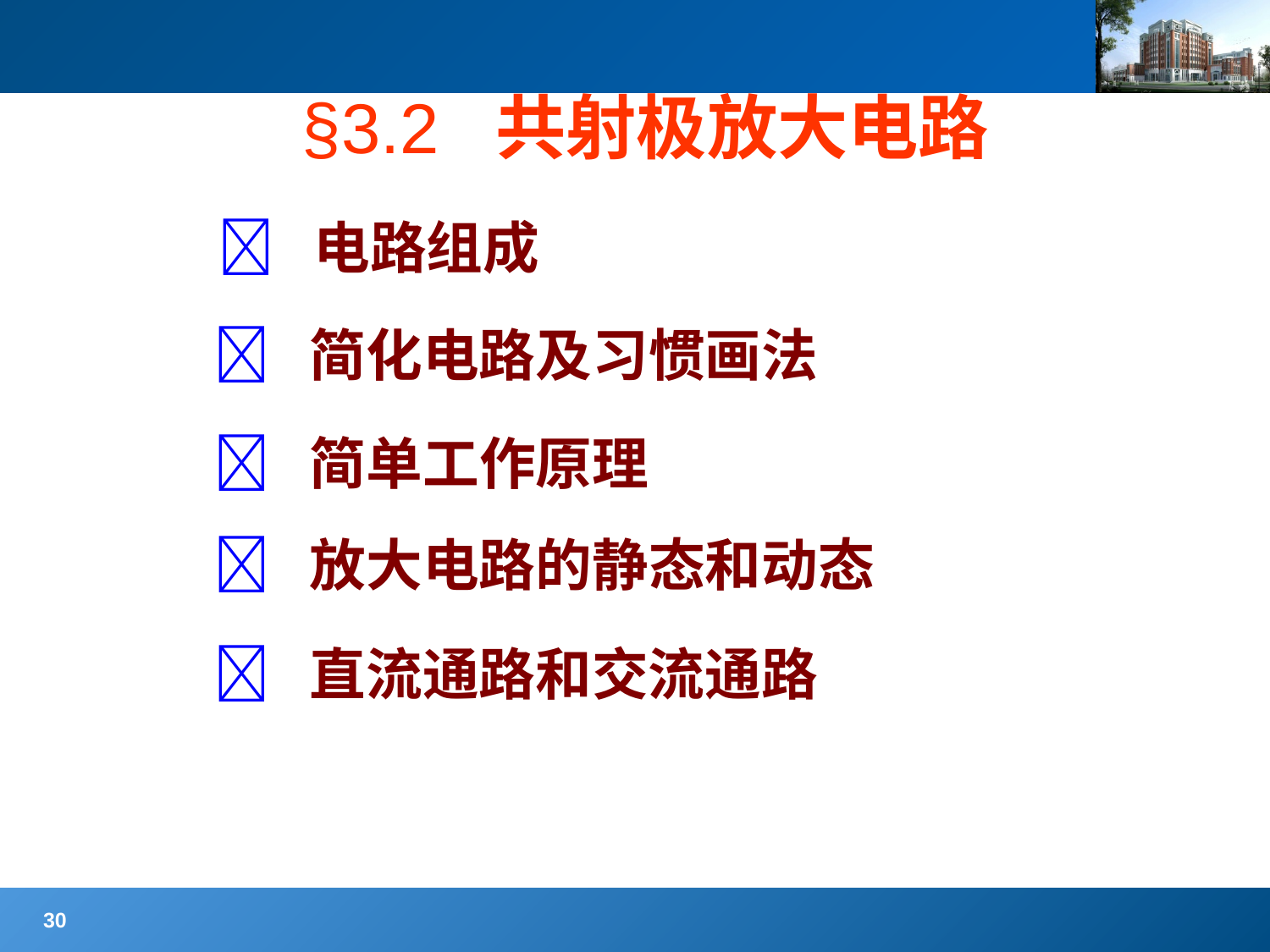

#
§3.2  共射极放大电路
•  电路组成
•  简化电路及习惯画法
•  简单工作原理
•  放大电路的静态和动态
•  直流通路和交流通路